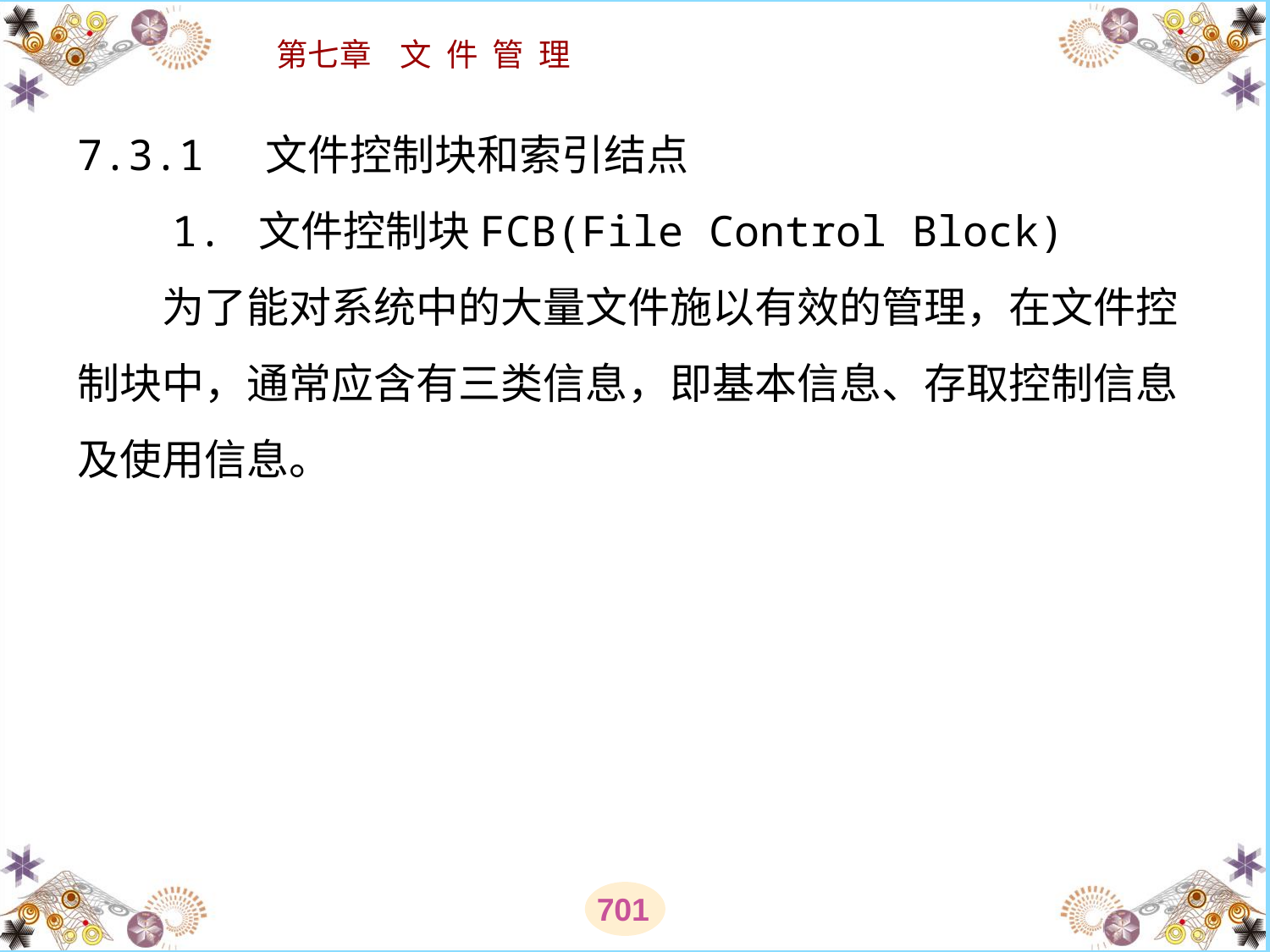

# 7.3.1  文件控制块和索引结点 　　1. 文件控制块FCB(File Control Block) 　　为了能对系统中的大量文件施以有效的管理，在文件控制块中，通常应含有三类信息，即基本信息、存取控制信息及使用信息。